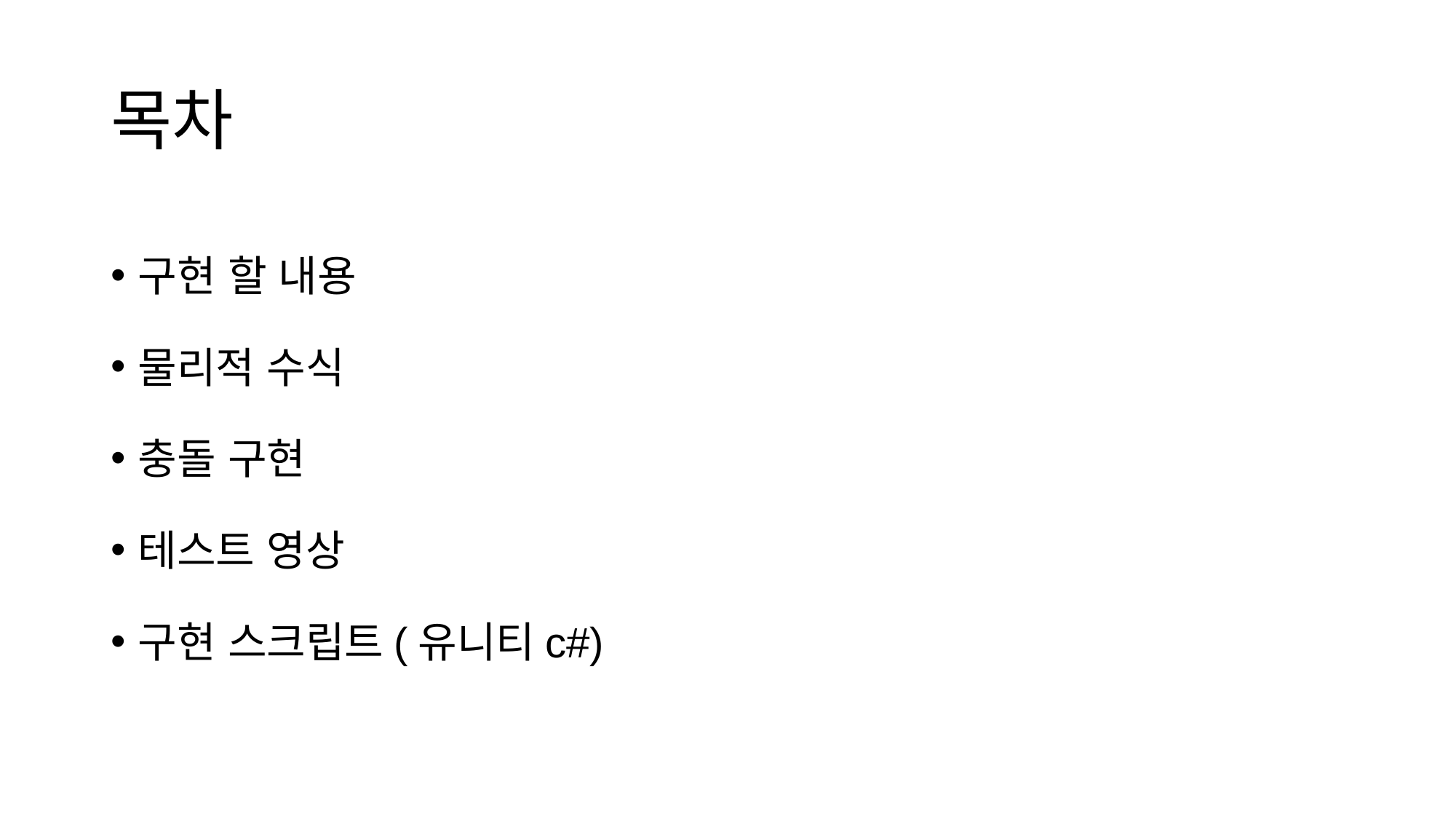

# 목차
구현 할 내용
물리적 수식
충돌 구현
테스트 영상
구현 스크립트(유니티c#)